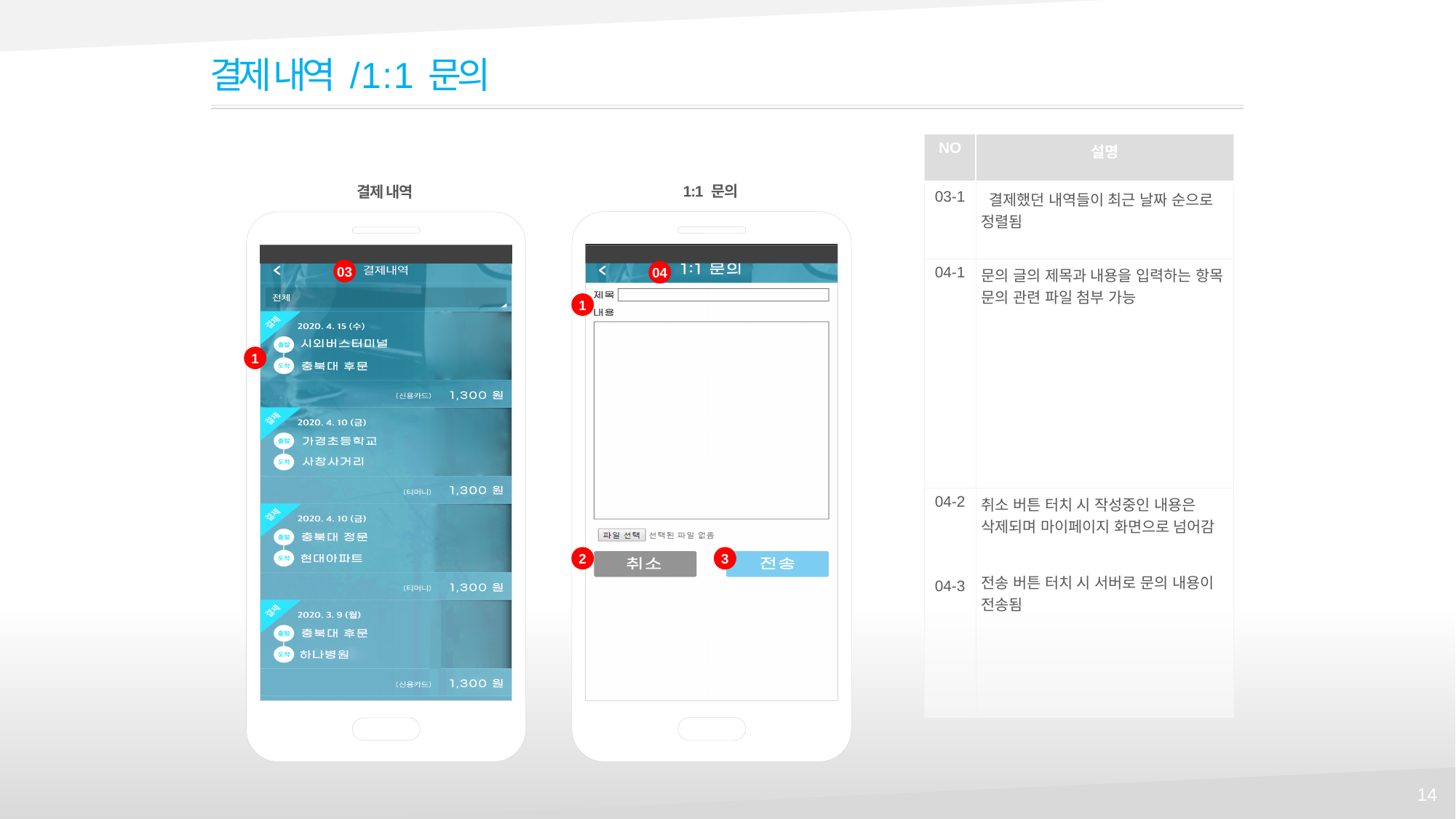

결제 내역 / 1 : 1 문의

| NO | 설명 |
| --- | --- |
| 03-1 | 결제했던 내역들이 최근 날짜 순으로 정렬됨 |
| 04-1 | 문의 글의 제목과 내용을 입력하는 항목 문의 관련 파일 첨부 가능 |
| 04-2 04-3 | 취소 버튼 터치 시 작성중인 내용은 삭제되며 마이페이지 화면으로 넘어감 전송 버튼 터치 시 서버로 문의 내용이 전송됨 |
1:1 문의
결제 내역

03
04
1
1
2
3
14